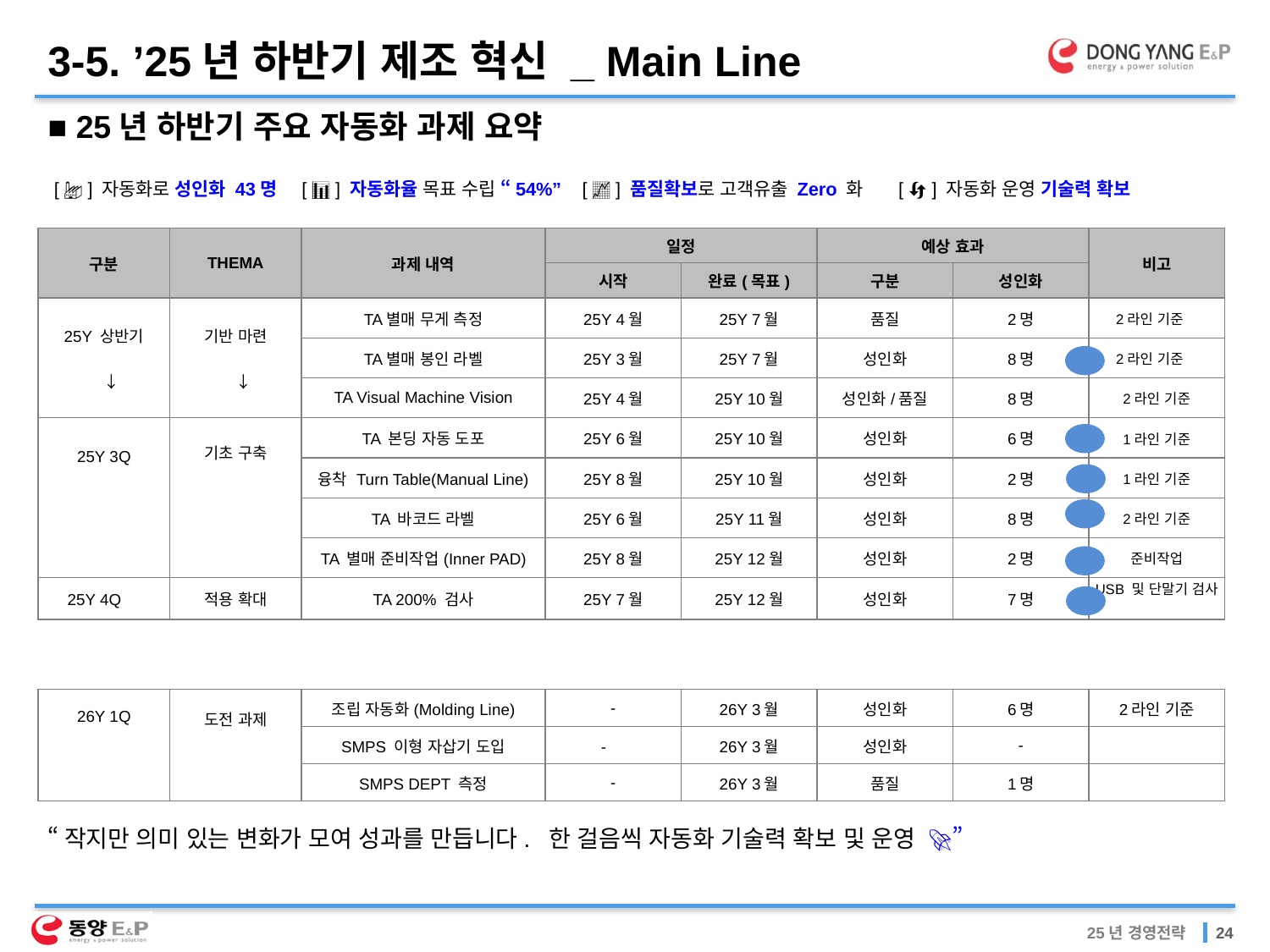

3-5. ’25년 하반기 제조 혁신 _ Main Line
■ 25년 하반기 주요 자동화 과제 요약
[ 🏭 ] 자동화로 성인화 43명    [ 📊 ] 자동화율 목표 수립 “54%”    [ 📈 ] 품질확보로 고객유출 Zero 화      [ 🔄 ] 자동화 운영 기술력 확보
| 구분 | THEMA | 과제 내역 | 일정 |  | 예상 효과 |  | 비고 |
| --- | --- | --- | --- | --- | --- | --- | --- |
|  |  |  | 시작 | 완료(목표) | 구분 | 성인화 |  |
| 25Y 상반기 　 　↓ | 기반 마련 　 　↓ | TA별매 무게 측정 | 25Y 4월 | 25Y 7월 | 품질 | 2명 | 2라인 기준 |
|  |  | TA별매 봉인 라벨 | 25Y 3월 | 25Y 7월 | 성인화 | 8명 | 2라인 기준 |
|  |  | TA Visual Machine Vision | 25Y 4월 | 25Y 10월 | 성인화/품질 | 8명 | 2라인 기준 |
| 25Y 3Q | 기초 구축 | TA 본딩 자동 도포 | 25Y 6월 | 25Y 10월 | 성인화 | 6명 | 1라인 기준 |
|  |  | 융착 Turn Table(Manual Line) | 25Y 8월 | 25Y 10월 | 성인화 | 2명 | 1라인 기준 |
|  |  | TA 바코드 라벨 | 25Y 6월 | 25Y 11월 | 성인화 | 8명 | 2라인 기준 |
|  |  | TA 별매 준비작업(Inner PAD) | 25Y 8월 | 25Y 12월 | 성인화 | 2명 | 준비작업 |
| 25Y 4Q | 적용 확대 | TA 200% 검사 | 25Y 7월 | 25Y 12월 | 성인화 | 7명 | USB 및 단말기 검사 |
|  |  |  |  |  |  |  |  |
|  |  |  |  |  |  |  |  |
| 26Y 1Q | 도전 과제 | 조립 자동화(Molding Line) | - | 26Y 3월 | 성인화 | 6명 | 2라인 기준 |
|  |  | SMPS 이형 자삽기 도입 | - | 26Y 3월 | 성인화 | - |  |
|  |  | SMPS DEPT 측정 | - | 26Y 3월 | 품질 | 1명 |  |

“작지만 의미 있는 변화가 모여 성과를 만듭니다.  한 걸음씩 자동화 기술력 확보 및 운영  🚀”